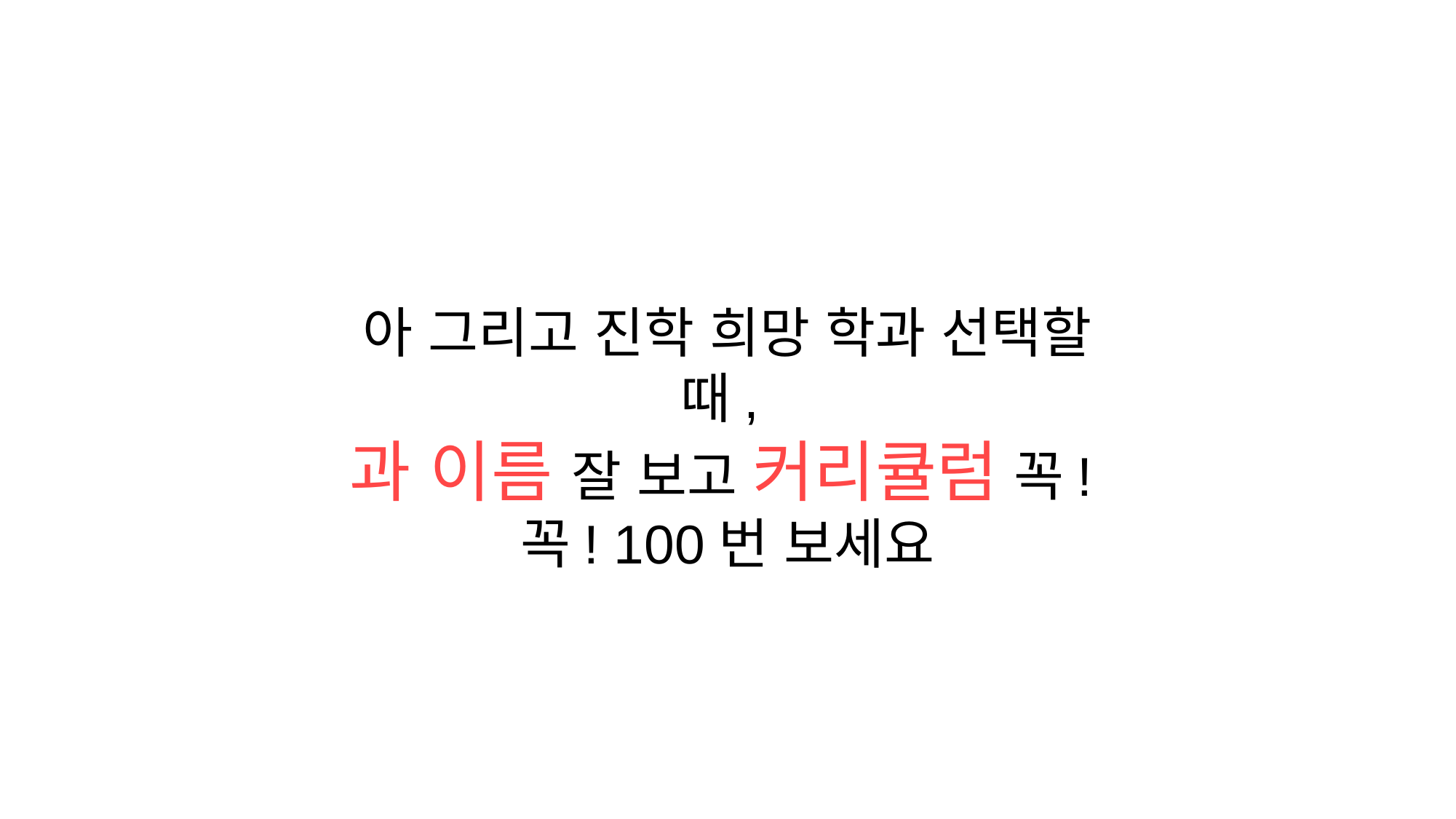

아 그리고 진학 희망 학과 선택할 때,
과 이름 잘 보고 커리큘럼 꼭!꼭! 100번 보세요